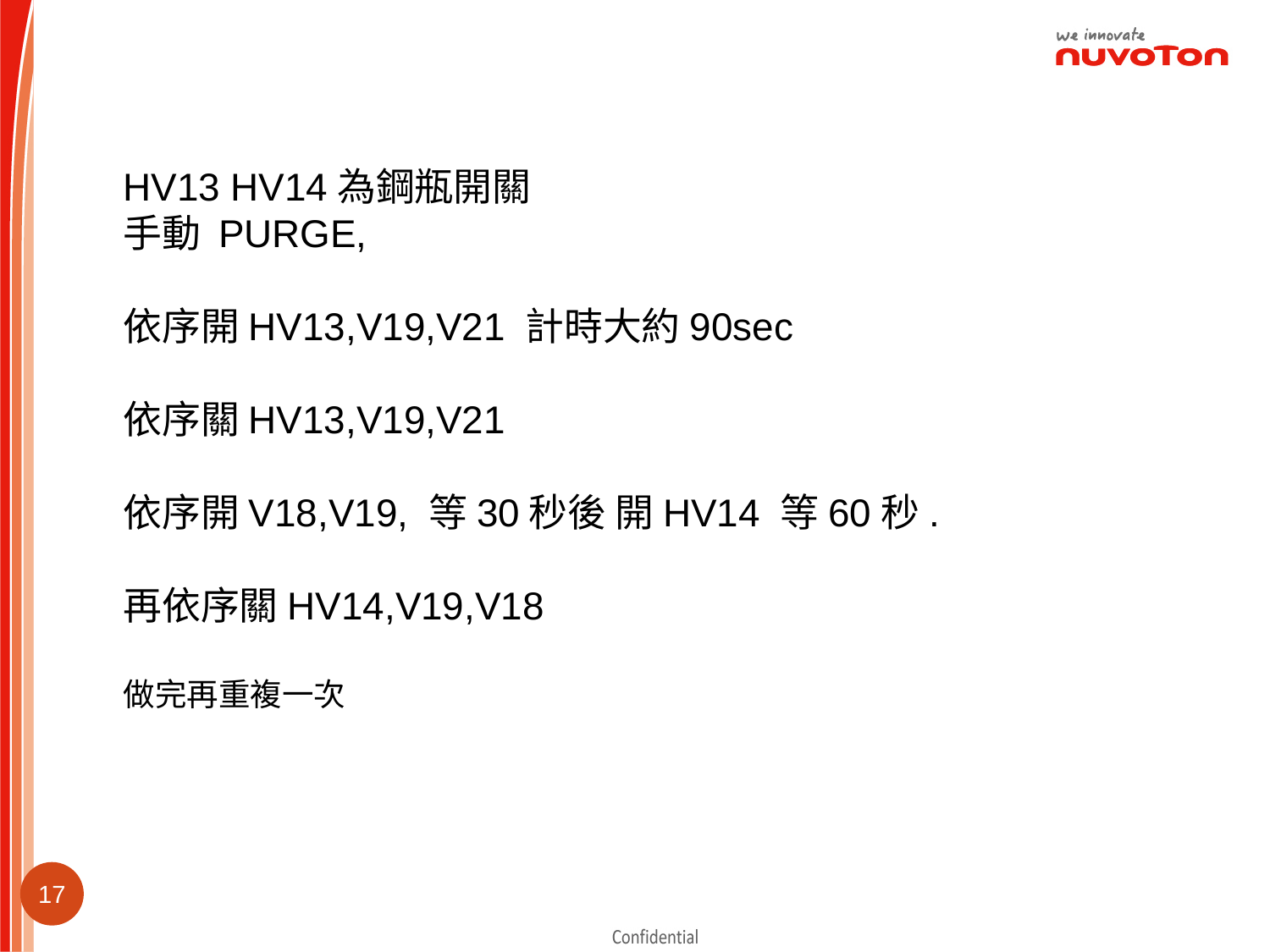

HV13 HV14為鋼瓶開關
手動 PURGE,

依序開HV13,V19,V21 計時大約90sec

依序關HV13,V19,V21

依序開V18,V19, 等30秒後 開HV14 等60秒.

再依序關HV14,V19,V18

做完再重複一次

17